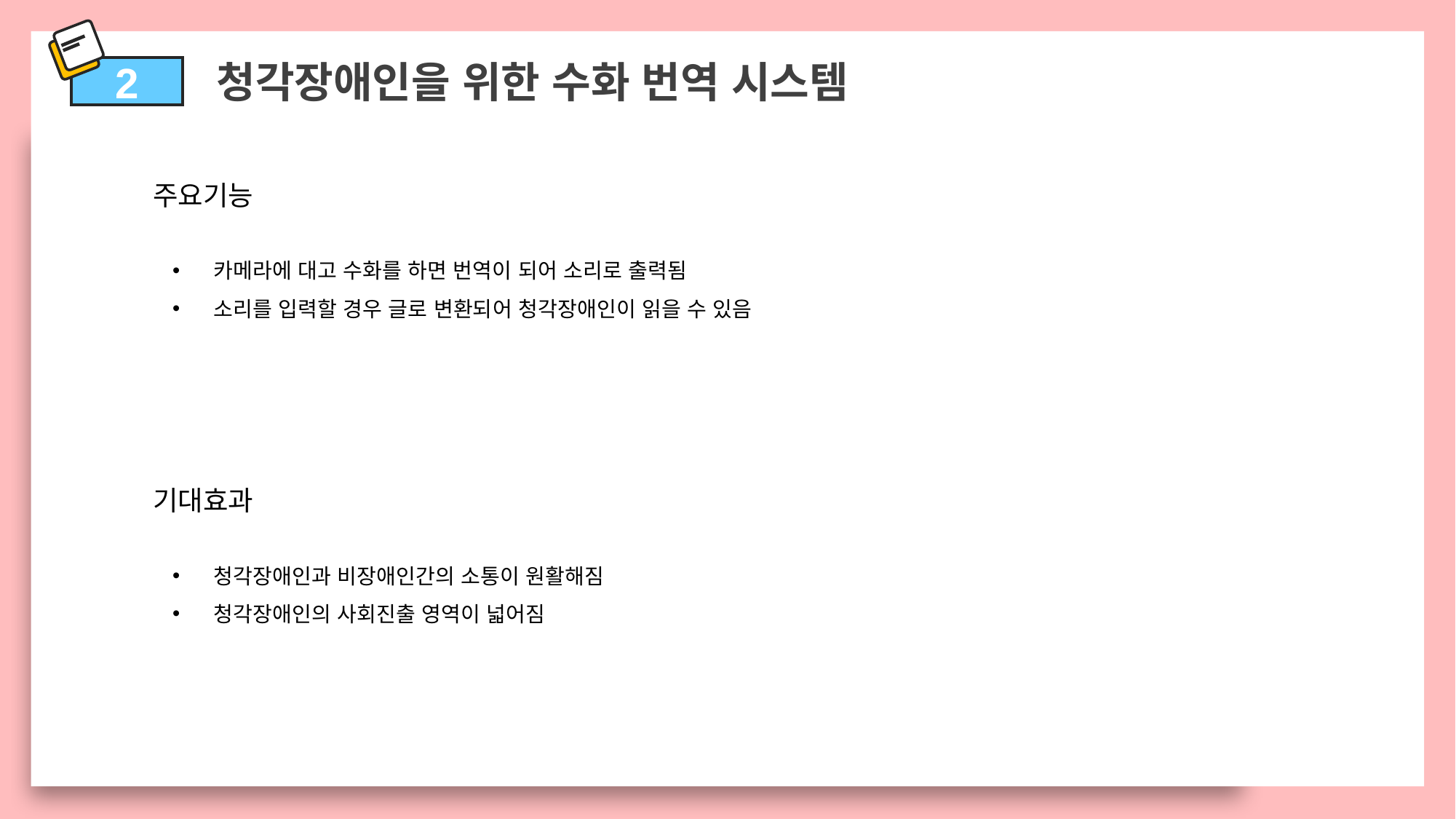

청각장애인을 위한 수화 번역 시스템
2
주요기능
카메라에 대고 수화를 하면 번역이 되어 소리로 출력됨
소리를 입력할 경우 글로 변환되어 청각장애인이 읽을 수 있음
기대효과
청각장애인과 비장애인간의 소통이 원활해짐
청각장애인의 사회진출 영역이 넓어짐